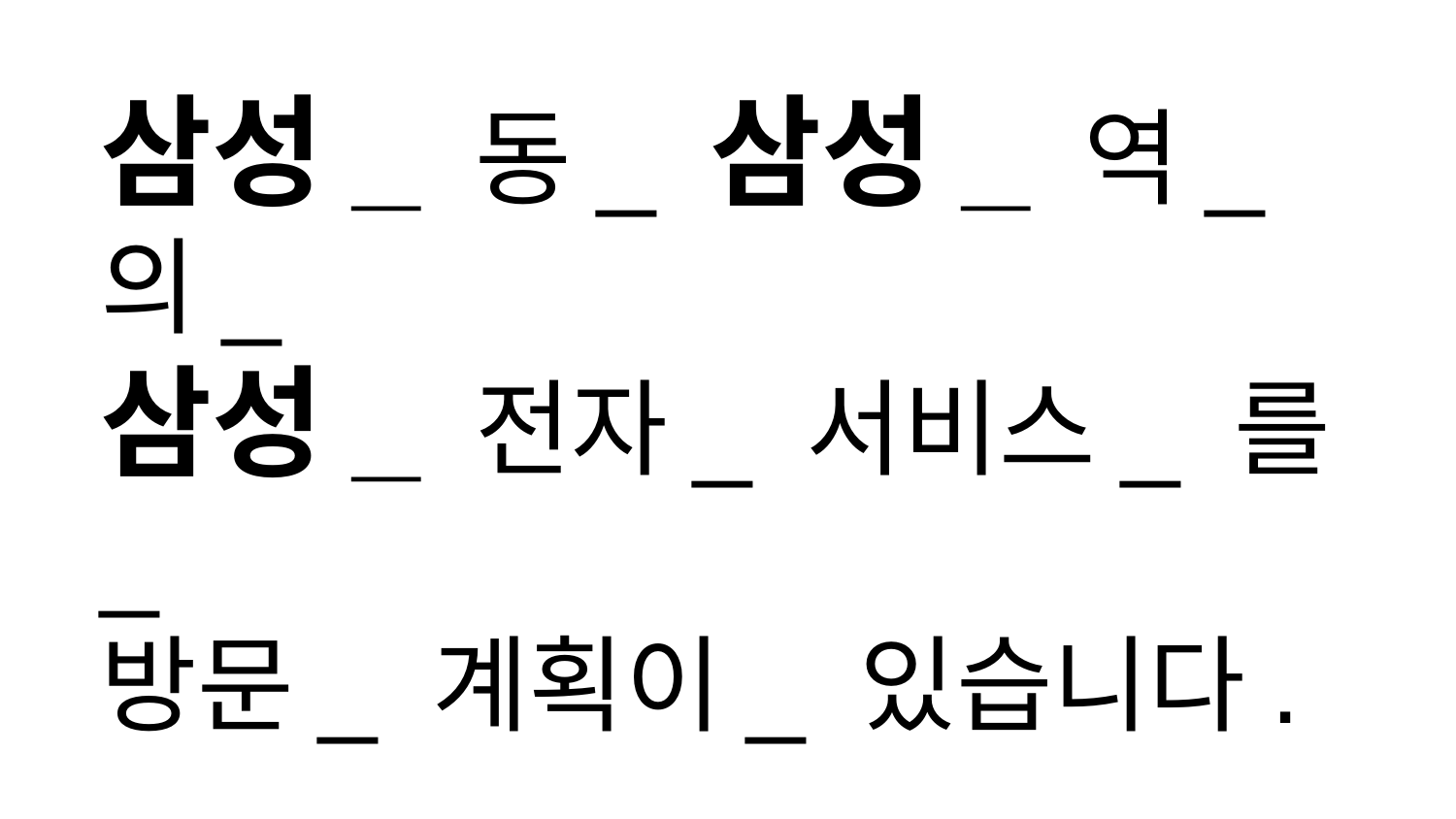

# 삼성_ 동_ 삼성_ 역_ 의_
삼성_ 전자_ 서비스_ 를_
방문_ 계획이_ 있습니다.